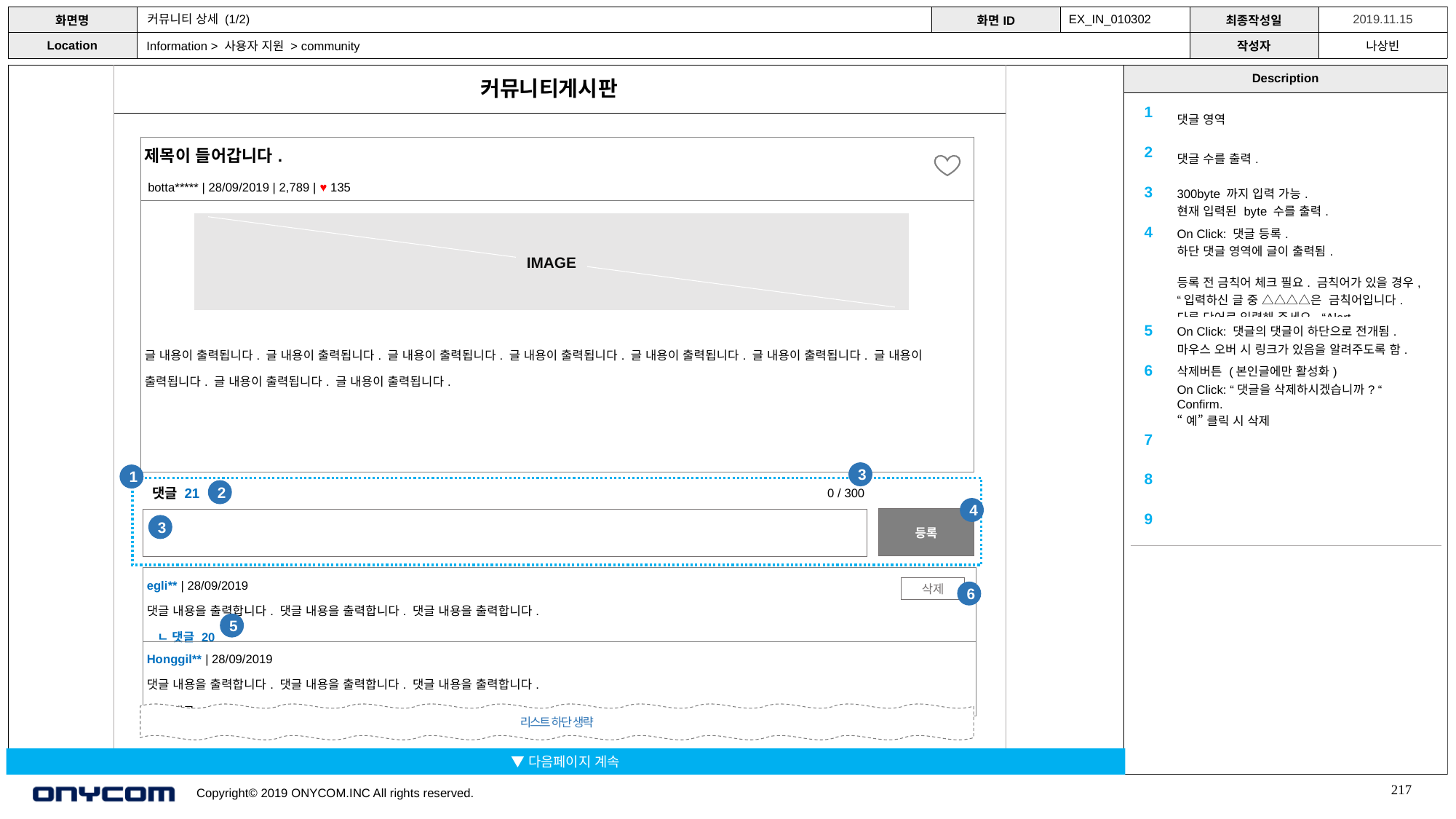

커뮤니티 상세 (1/2)
EX_IN_010302
Information > 사용자 지원 > community
커뮤니티게시판
| 1 | 댓글 영역 |
| --- | --- |
| 2 | 댓글 수를 출력. |
| 3 | 300byte 까지 입력 가능. 현재 입력된 byte 수를 출력. |
| 4 | On Click: 댓글 등록. 하단 댓글 영역에 글이 출력됨. 등록 전 금칙어 체크 필요. 금칙어가 있을 경우, “입력하신 글 중 △△△△은 금칙어입니다. 다른 단어로 입력해 주세요. “Alert. |
| 5 | On Click: 댓글의 댓글이 하단으로 전개됨. 마우스 오버 시 링크가 있음을 알려주도록 함. |
| 6 | 삭제버튼 (본인글에만 활성화) On Click: “댓글을 삭제하시겠습니까? “ Confirm. “예” 클릭 시 삭제 |
| 7 |  |
| 8 |  |
| 9 |  |
| 제목이 들어갑니다. botta\*\*\*\*\* | 28/09/2019 | 2,789 | ♥ 135 |
| --- |
| 글 내용이 출력됩니다. 글 내용이 출력됩니다. 글 내용이 출력됩니다. 글 내용이 출력됩니다. 글 내용이 출력됩니다. 글 내용이 출력됩니다. 글 내용이 출력됩니다. 글 내용이 출력됩니다. 글 내용이 출력됩니다. |

IMAGE
3
1

댓글 21
2
0 / 300
4
등록

3
| egli\*\* | 28/09/2019 댓글 내용을 출력합니다. 댓글 내용을 출력합니다. 댓글 내용을 출력합니다. ㄴ 댓글 20 |
| --- |
| Honggil\*\* | 28/09/2019 댓글 내용을 출력합니다. 댓글 내용을 출력합니다. 댓글 내용을 출력합니다. ㄴ 댓글 20 |
삭제
6
5
리스트 하단 생략
▼다음페이지 계속
217